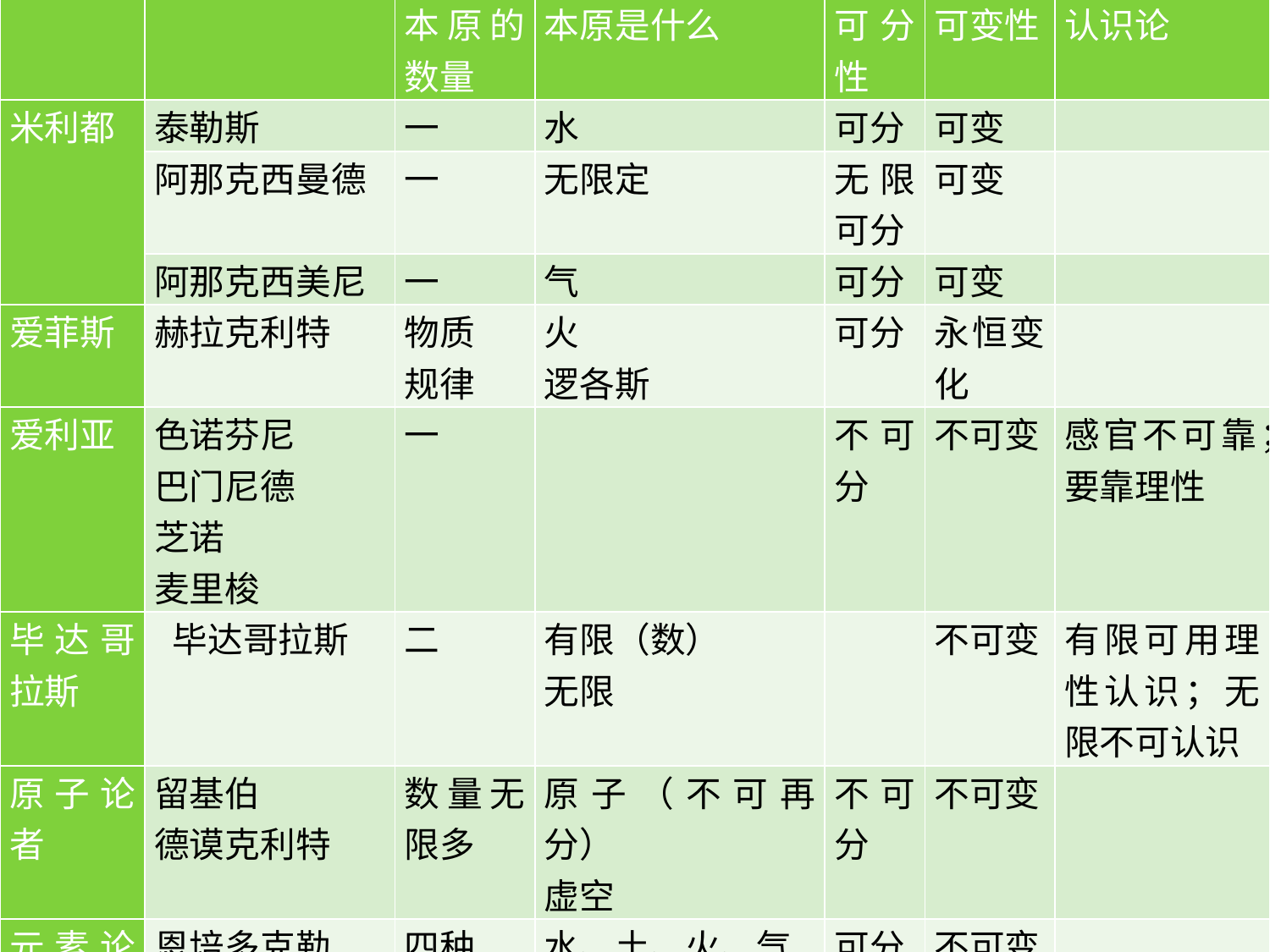

|  |  | 本原的数量 | 本原是什么 | 可分性 | 可变性 | 认识论 |
| --- | --- | --- | --- | --- | --- | --- |
| 米利都 | 泰勒斯 | 一 | 水 | 可分 | 可变 |  |
|  | 阿那克西曼德 | 一 | 无限定 | 无限可分 | 可变 |  |
|  | 阿那克西美尼 | 一 | 气 | 可分 | 可变 |  |
| 爱菲斯 | 赫拉克利特 | 物质 规律 | 火 逻各斯 | 可分 | 永恒变化 |  |
| 爱利亚 | 色诺芬尼 巴门尼德 芝诺 麦里梭 | 一 |  | 不可分 | 不可变 | 感官不可靠；要靠理性 |
| 毕达哥拉斯 | 毕达哥拉斯 | 二 | 有限（数） 无限 |  | 不可变 | 有限可用理性认识；无限不可认识 |
| 原子论者 | 留基伯 德谟克利特 | 数量无限多 | 原子（不可再分） 虚空 | 不可分 | 不可变 |  |
| 元素论者 | 恩培多克勒 | 四种 | 水、土、火、气 爱、恨（结合与分离力） | 可分 | 不可变 |  |
| 种子说 | 阿那克萨戈拉 | 无数种 | 种子 努斯 | 不可分 | 不可变 |  |
# 六、古典希腊的文明成就